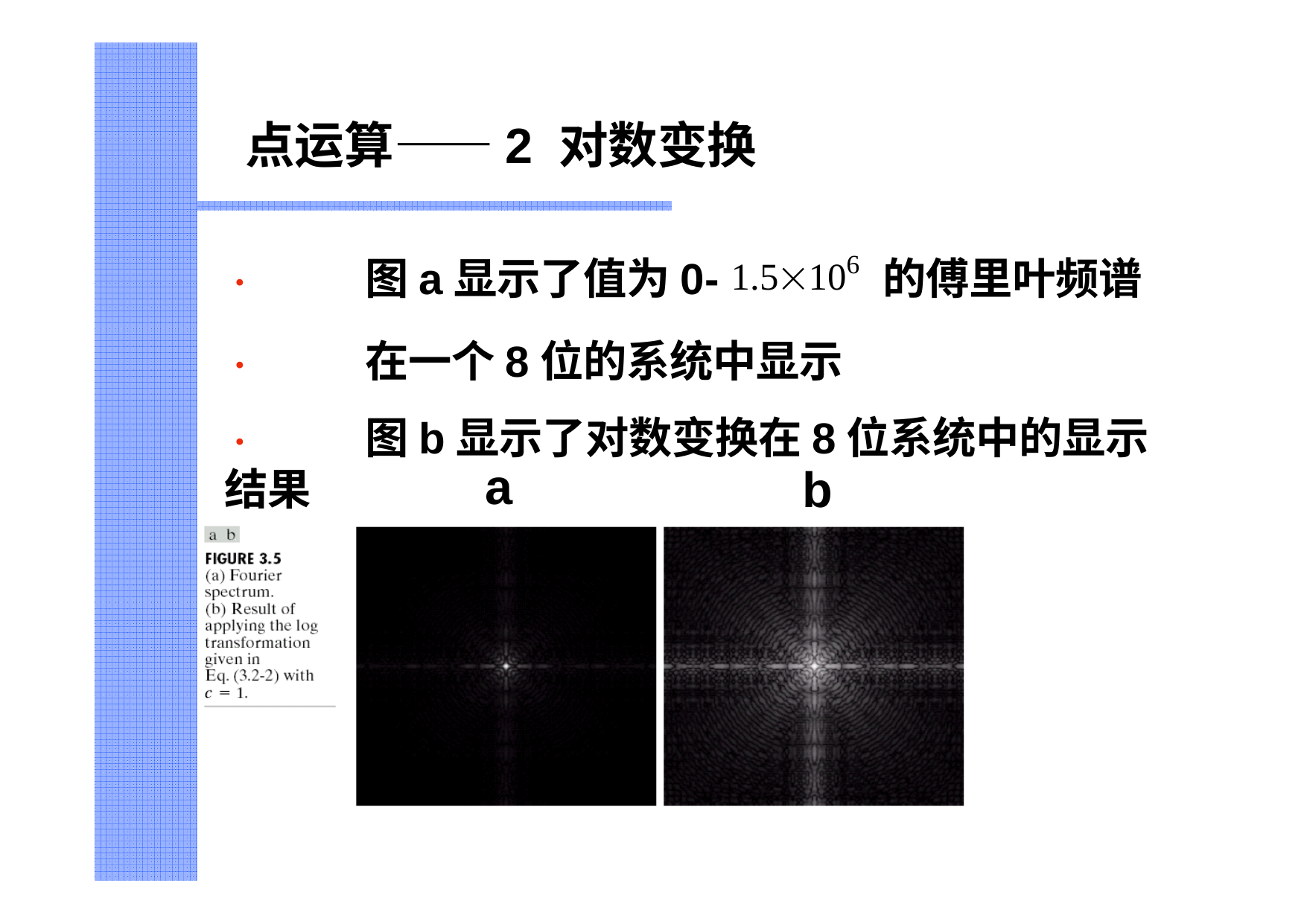

# 点运算——2 对数变换
•	图a显示了值为0- 1.5×106 的傅里叶频谱
•	在一个8位的系统中显示
•	图b显示了对数变换在8位系统中的显示结果
a
b